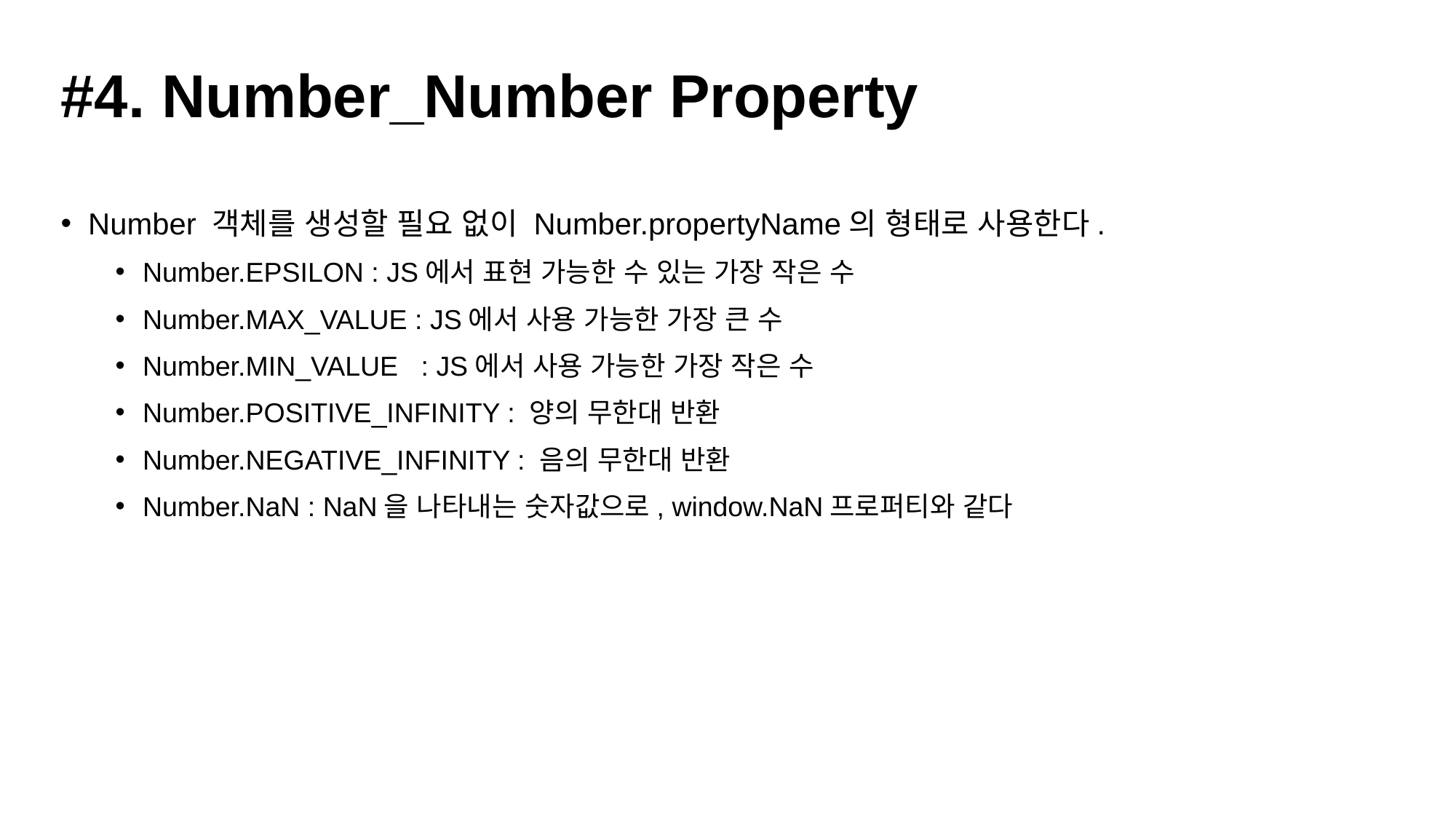

# #4. Number_Number Property
Number 객체를 생성할 필요 없이 Number.propertyName의 형태로 사용한다.
Number.EPSILON : JS에서 표현 가능한 수 있는 가장 작은 수
Number.MAX_VALUE : JS에서 사용 가능한 가장 큰 수
Number.MIN_VALUE   : JS에서 사용 가능한 가장 작은 수
Number.POSITIVE_INFINITY : 양의 무한대 반환
Number.NEGATIVE_INFINITY : 음의 무한대 반환
Number.NaN : NaN을 나타내는 숫자값으로, window.NaN프로퍼티와 같다